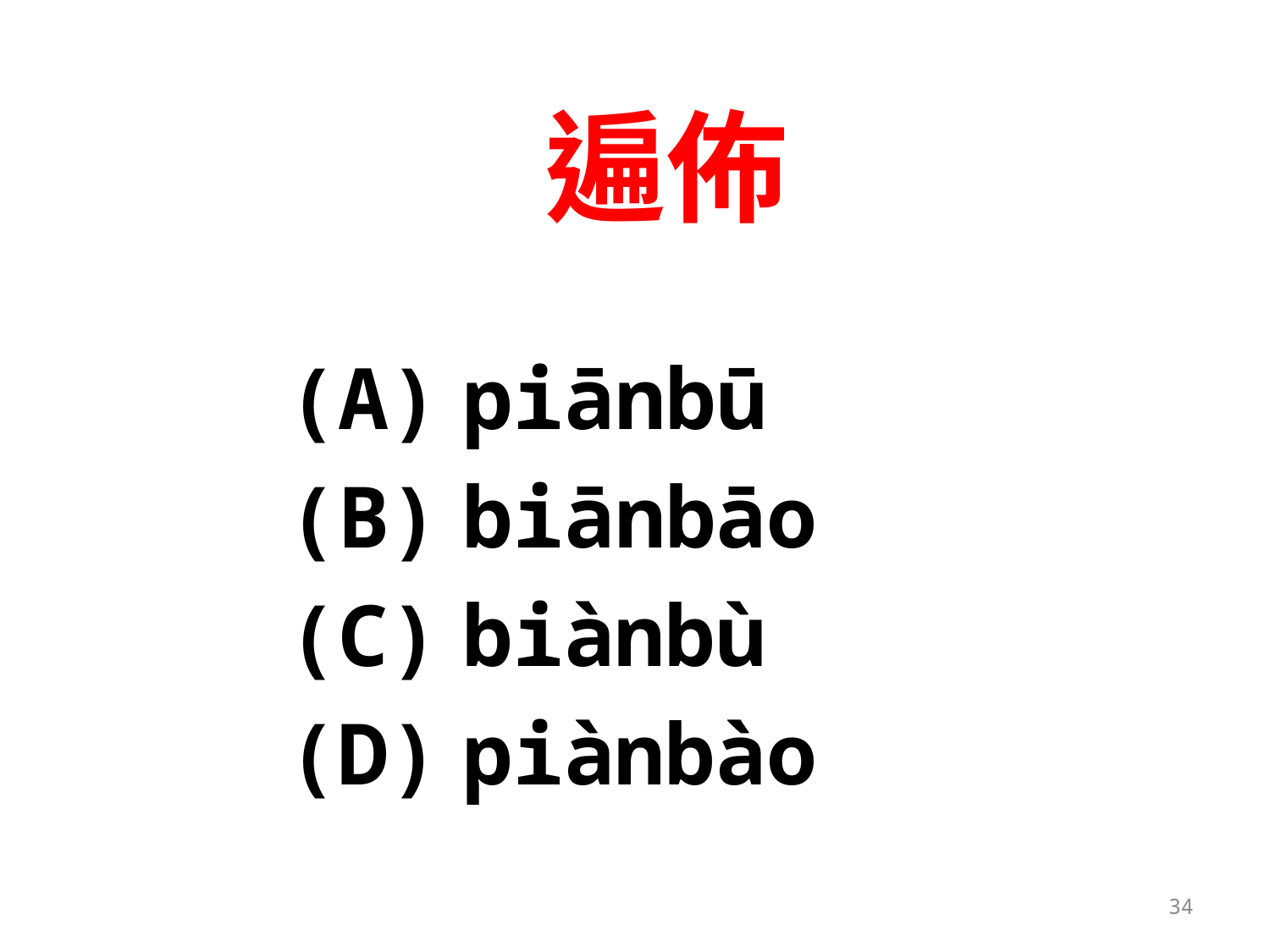

# 遍佈
(A)	piānbū
(B)	biānbāo
(C)	biànbù
(D)	piànbào
34